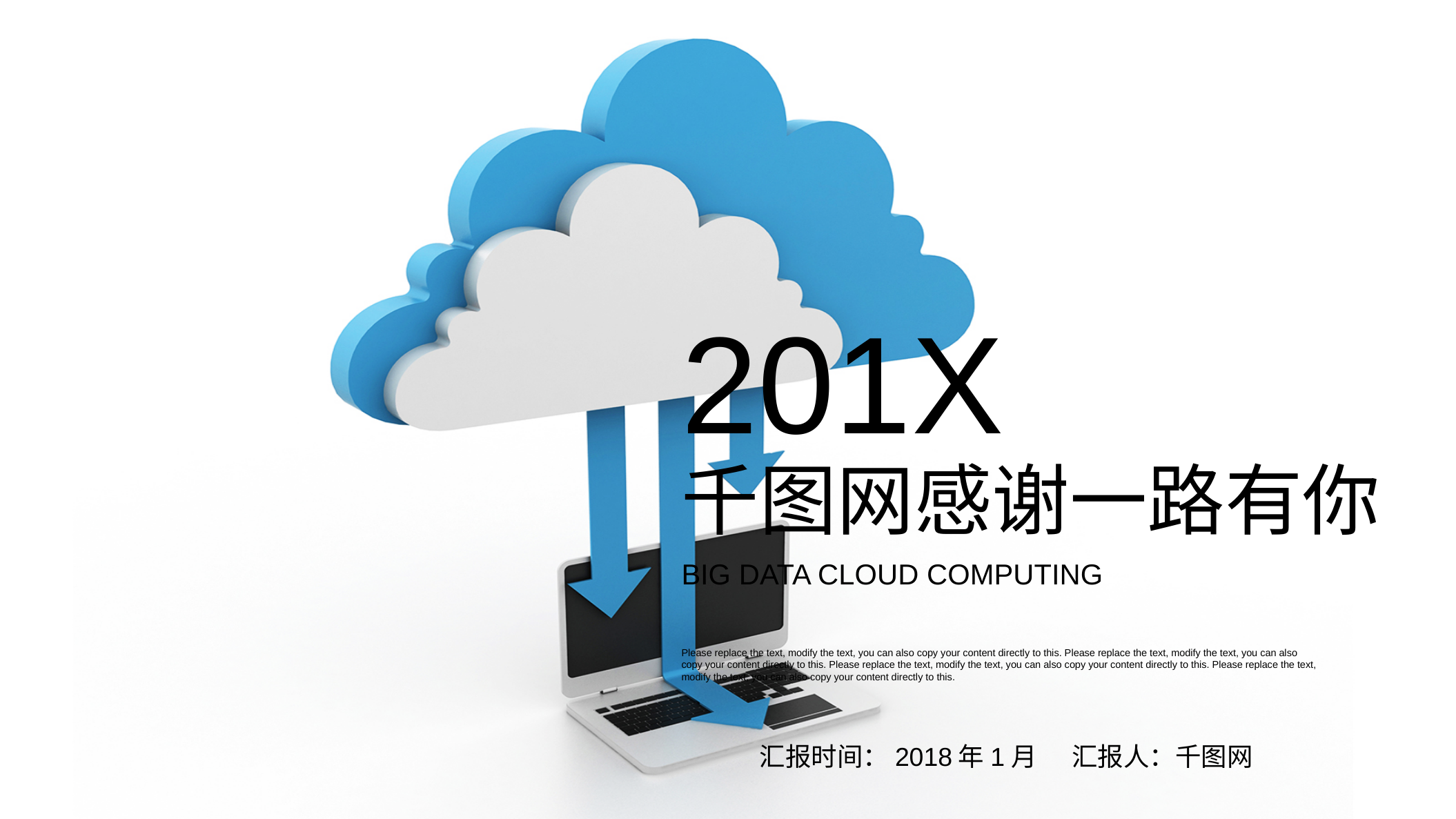

201X
千图网感谢一路有你
BIG DATA CLOUD COMPUTING
Please replace the text, modify the text, you can also copy your content directly to this. Please replace the text, modify the text, you can also copy your content directly to this. Please replace the text, modify the text, you can also copy your content directly to this. Please replace the text, modify the text, you can also copy your content directly to this.
汇报时间：2018年1月      汇报人：千图网